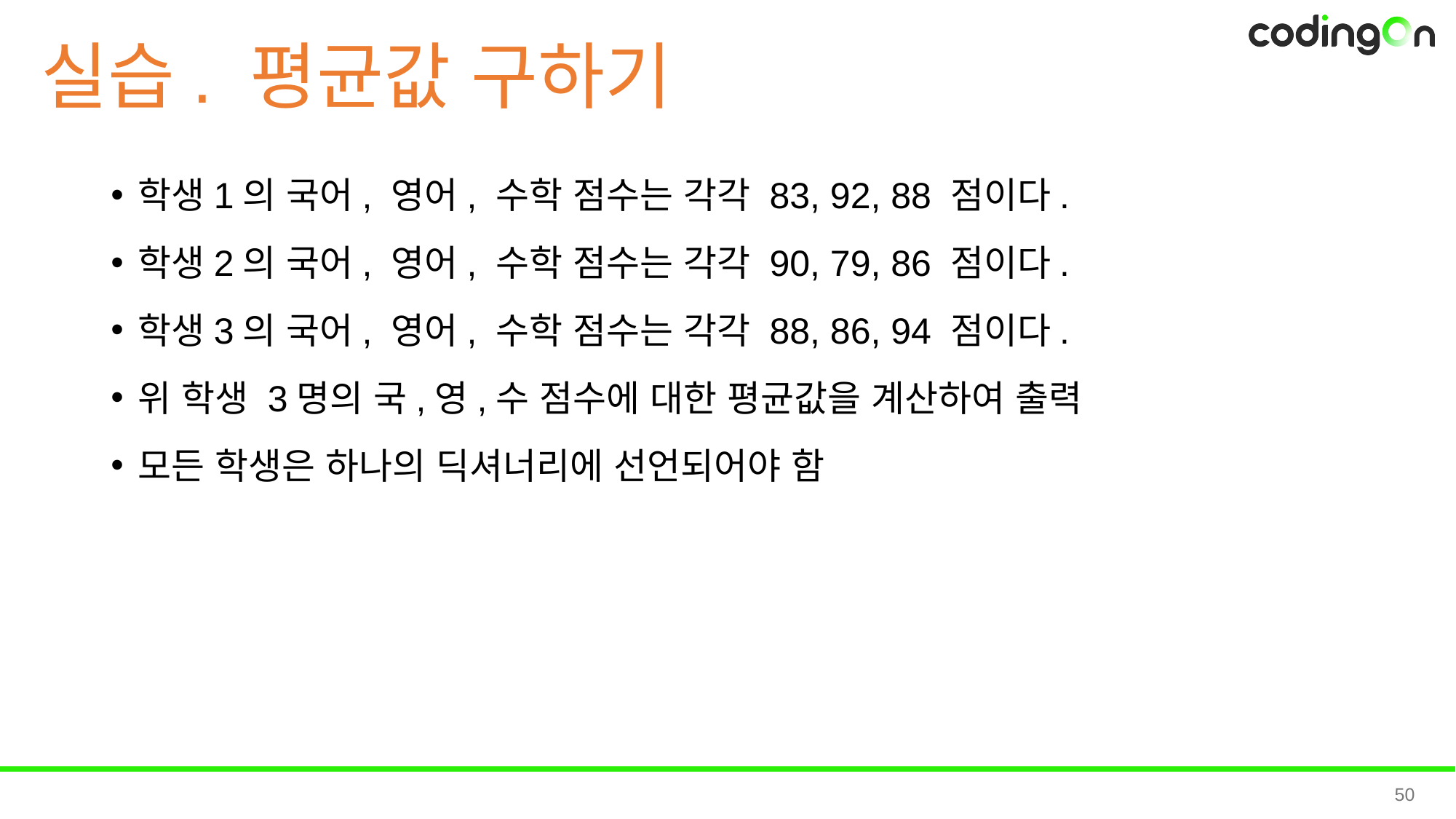

# 실습. 평균값 구하기
학생1의 국어, 영어, 수학 점수는 각각 83, 92, 88 점이다.
학생2의 국어, 영어, 수학 점수는 각각 90, 79, 86 점이다.
학생3의 국어, 영어, 수학 점수는 각각 88, 86, 94 점이다.
위 학생 3명의 국,영,수 점수에 대한 평균값을 계산하여 출력
모든 학생은 하나의 딕셔너리에 선언되어야 함
50